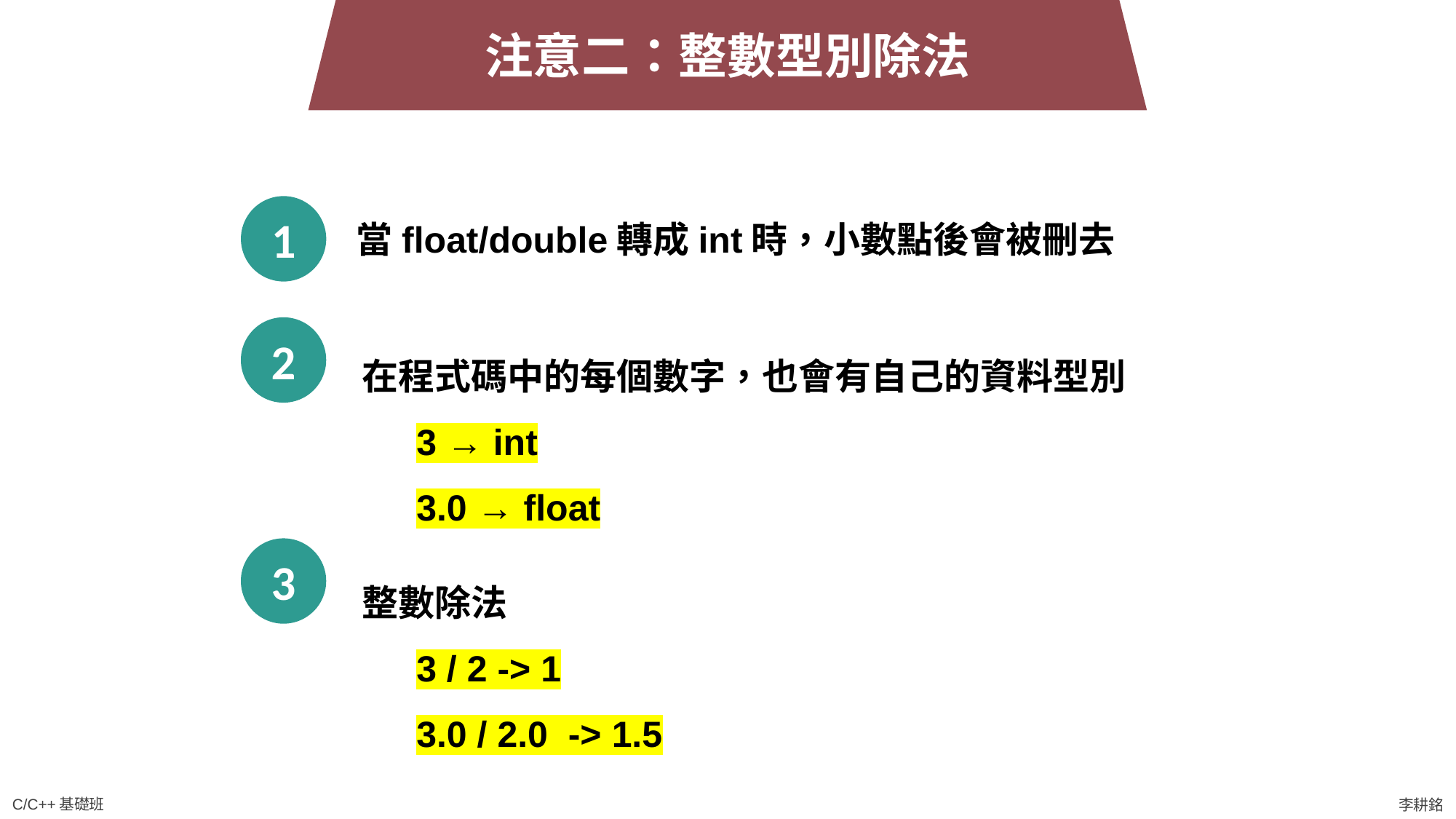

注意二：整數型別除法
注意二：整數型別除法
1
當float/double轉成int時，小數點後會被刪去
2
在程式碼中的每個數字，也會有自己的資料型別
3 → int
3.0 → float
3
整數除法
3 / 2 -> 1
3.0 / 2.0  -> 1.5
C/C++基礎班
李耕銘